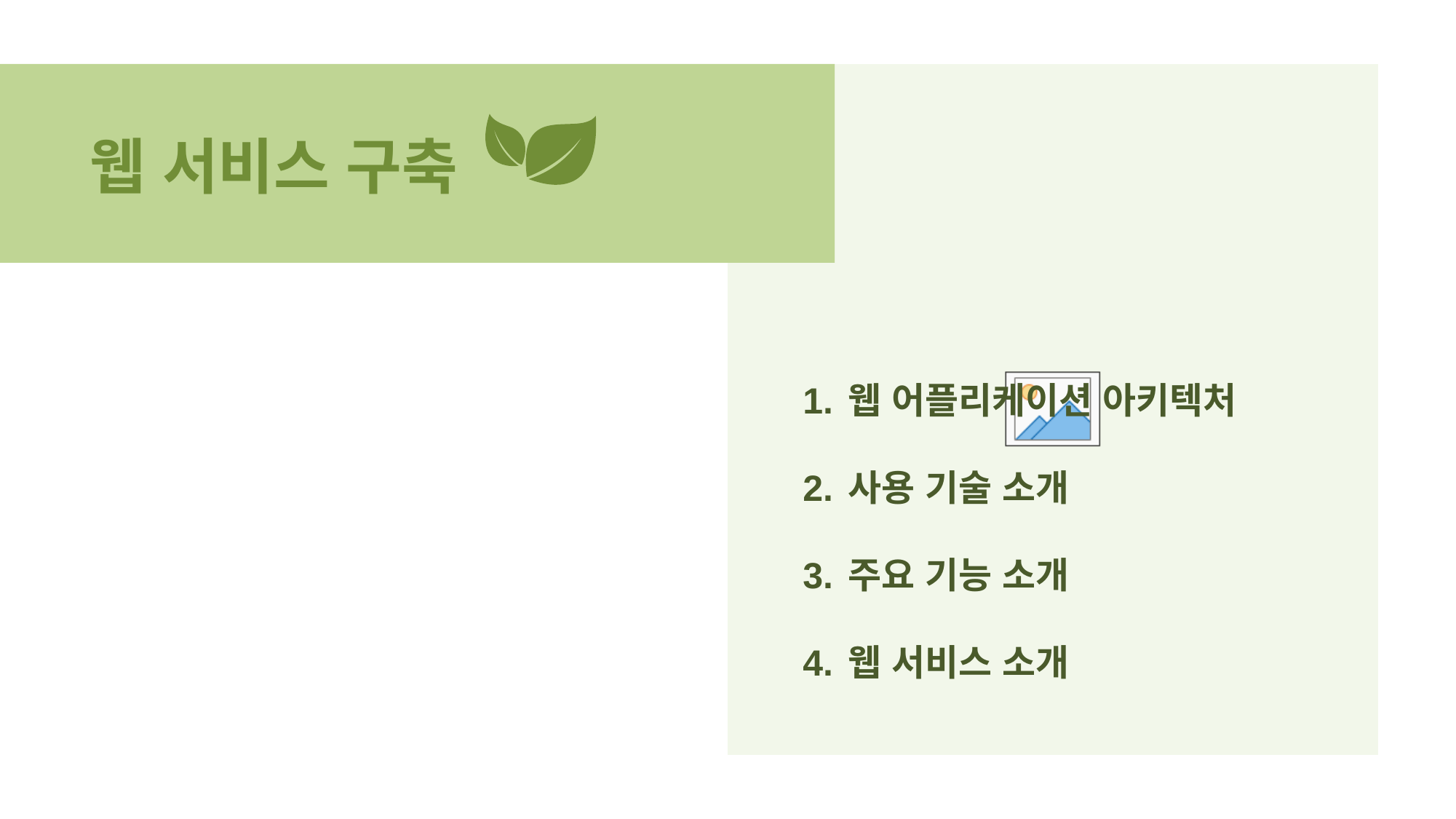

웹 서비스 구축

웹 어플리케이션 아키텍처
사용 기술 소개
주요 기능 소개
웹 서비스 소개